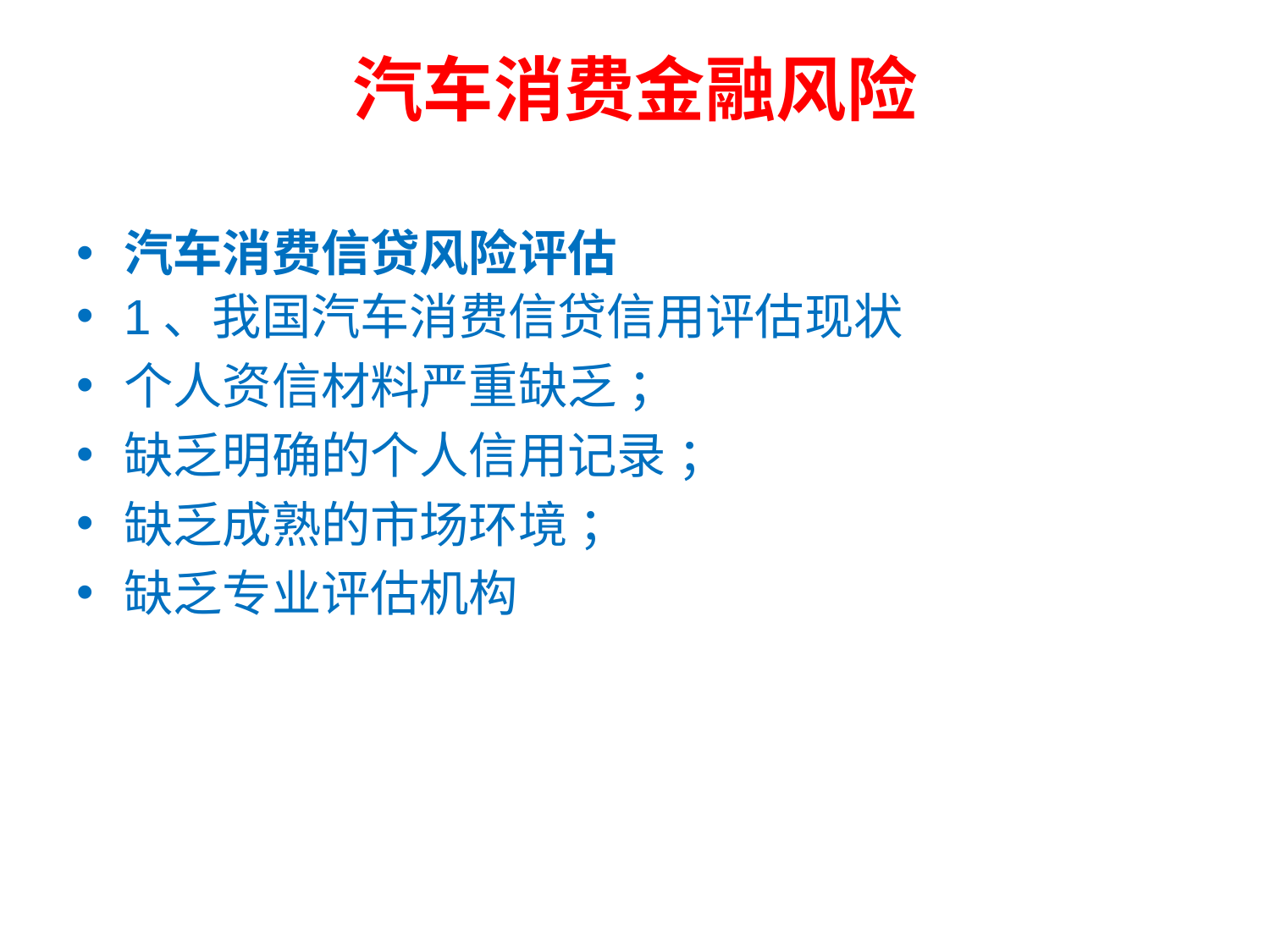

# 汽车消费金融风险
汽车消费信贷风险评估
1、我国汽车消费信贷信用评估现状
个人资信材料严重缺乏 ；
缺乏明确的个人信用记录 ；
缺乏成熟的市场环境 ；
缺乏专业评估机构